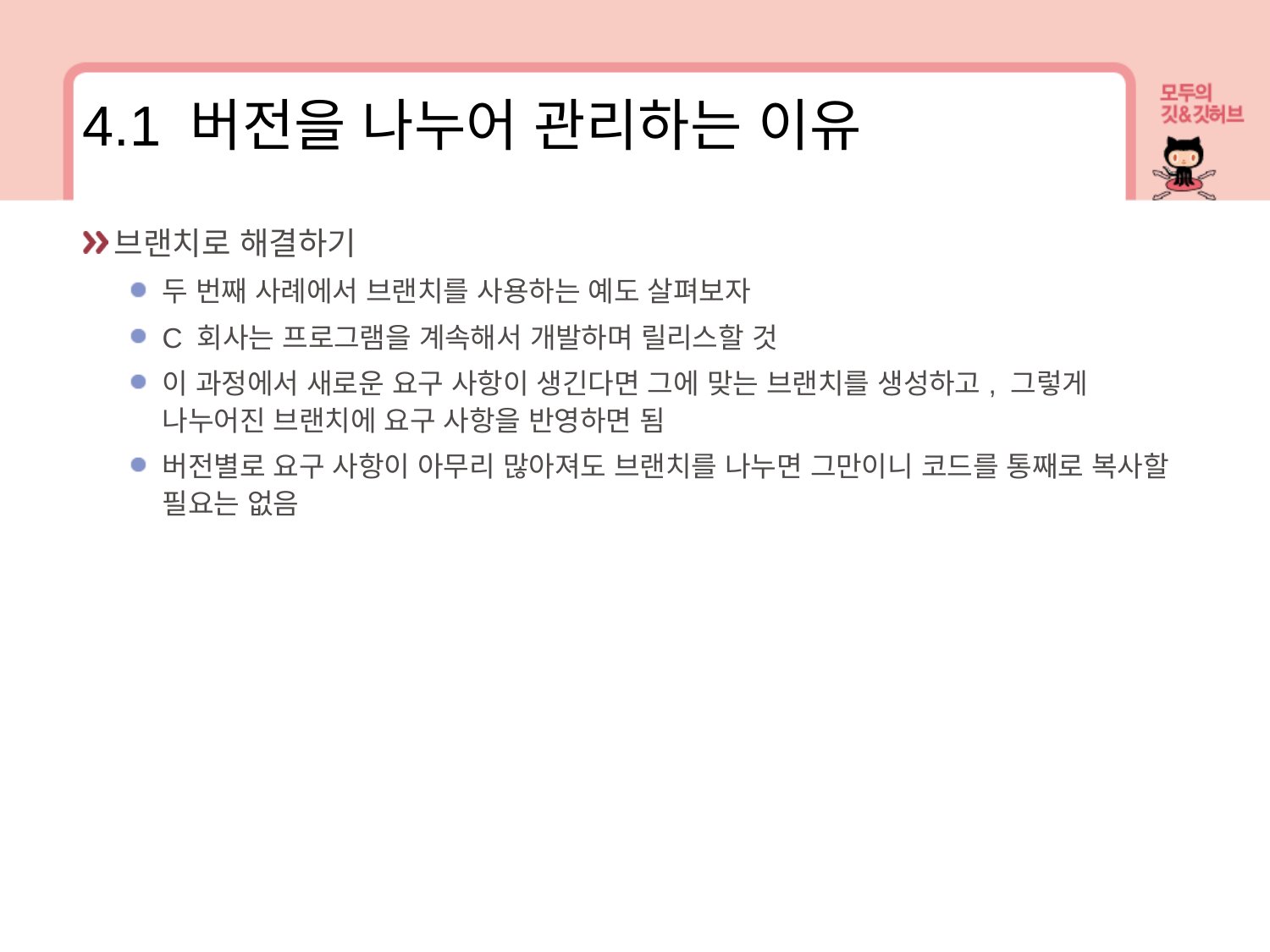

4.1 버전을 나누어 관리하는 이유
브랜치로 해결하기
두 번째 사례에서 브랜치를 사용하는 예도 살펴보자
C 회사는 프로그램을 계속해서 개발하며 릴리스할 것
이 과정에서 새로운 요구 사항이 생긴다면 그에 맞는 브랜치를 생성하고, 그렇게 나누어진 브랜치에 요구 사항을 반영하면 됨
버전별로 요구 사항이 아무리 많아져도 브랜치를 나누면 그만이니 코드를 통째로 복사할 필요는 없음